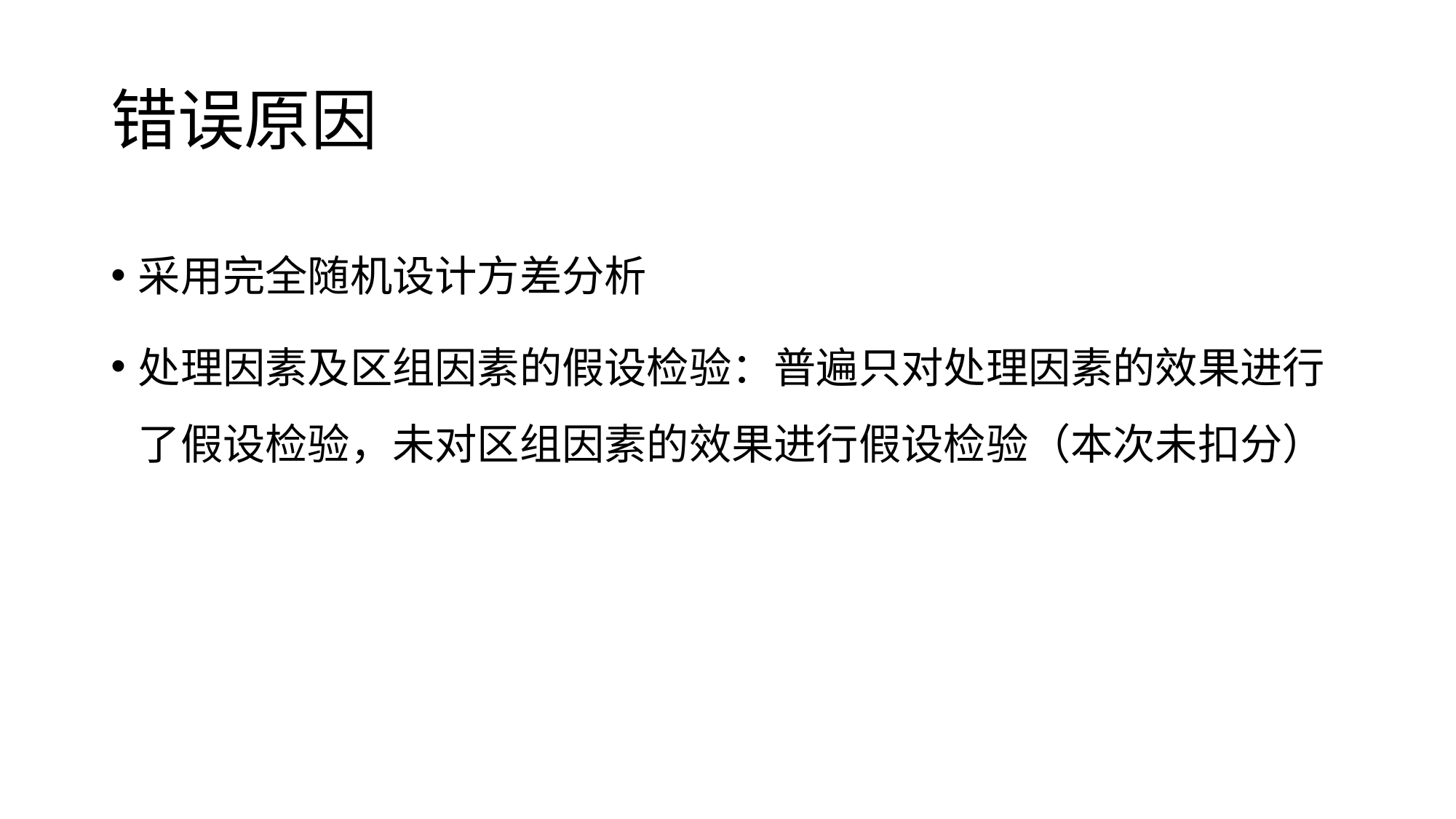

# 错误原因
采用完全随机设计方差分析
处理因素及区组因素的假设检验：普遍只对处理因素的效果进行了假设检验，未对区组因素的效果进行假设检验（本次未扣分）